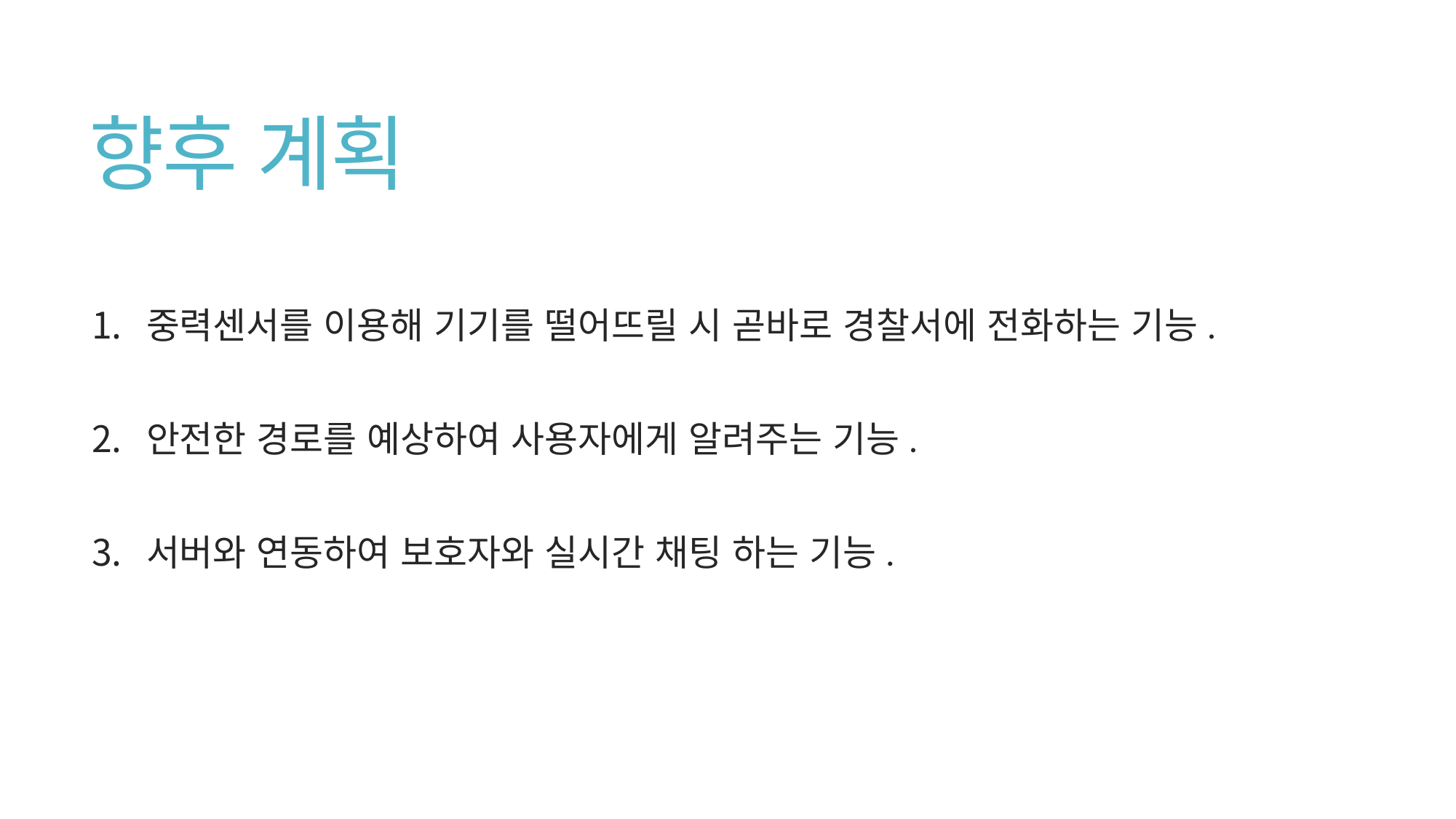

# 향후 계획

중력센서를 이용해 기기를 떨어뜨릴 시 곧바로 경찰서에 전화하는 기능.

안전한 경로를 예상하여 사용자에게 알려주는 기능.

서버와 연동하여 보호자와 실시간 채팅 하는 기능.